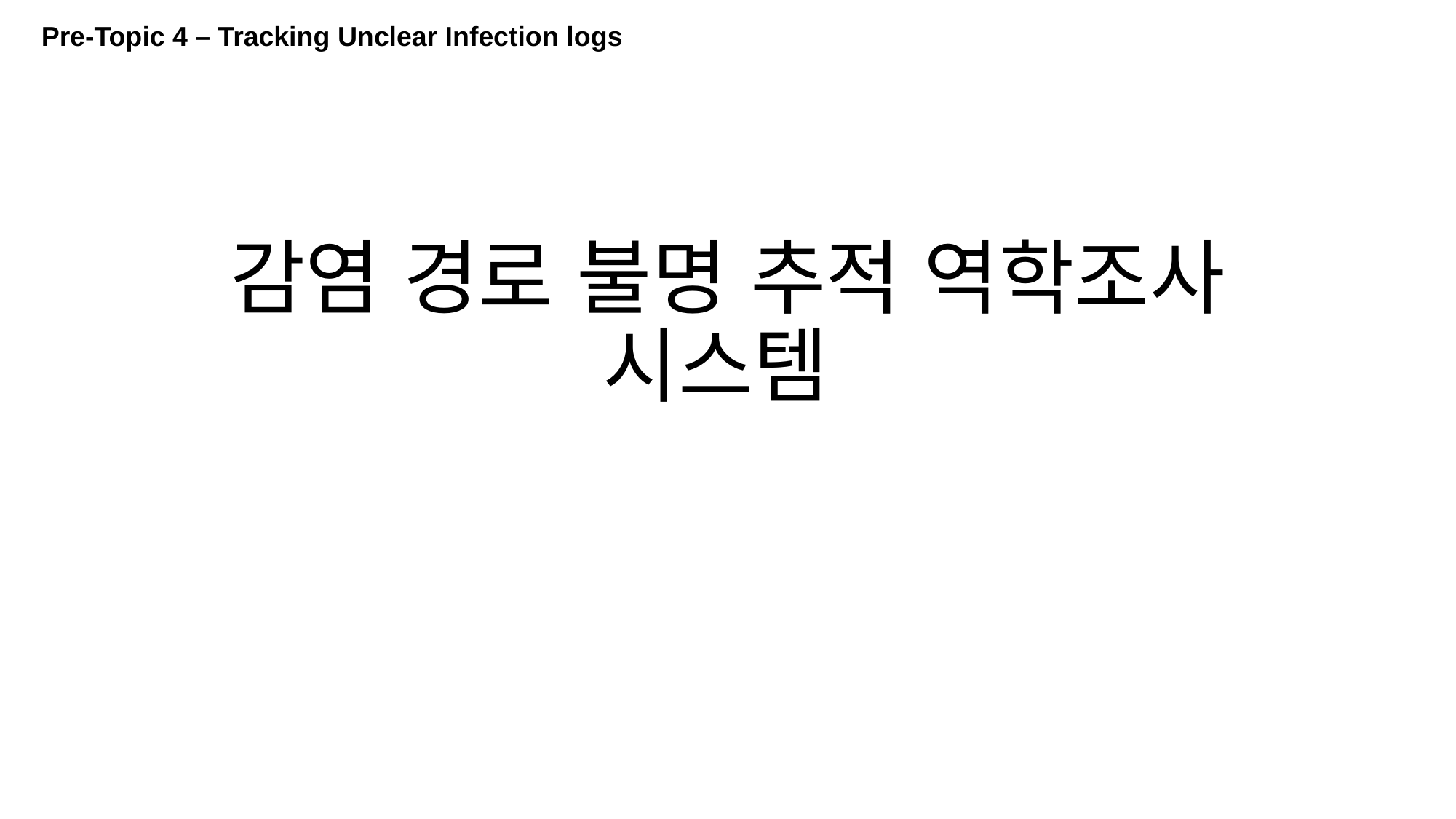

Pre-Topic 4 – Tracking Unclear Infection logs
# 감염 경로 불명 추적 역학조사 시스템